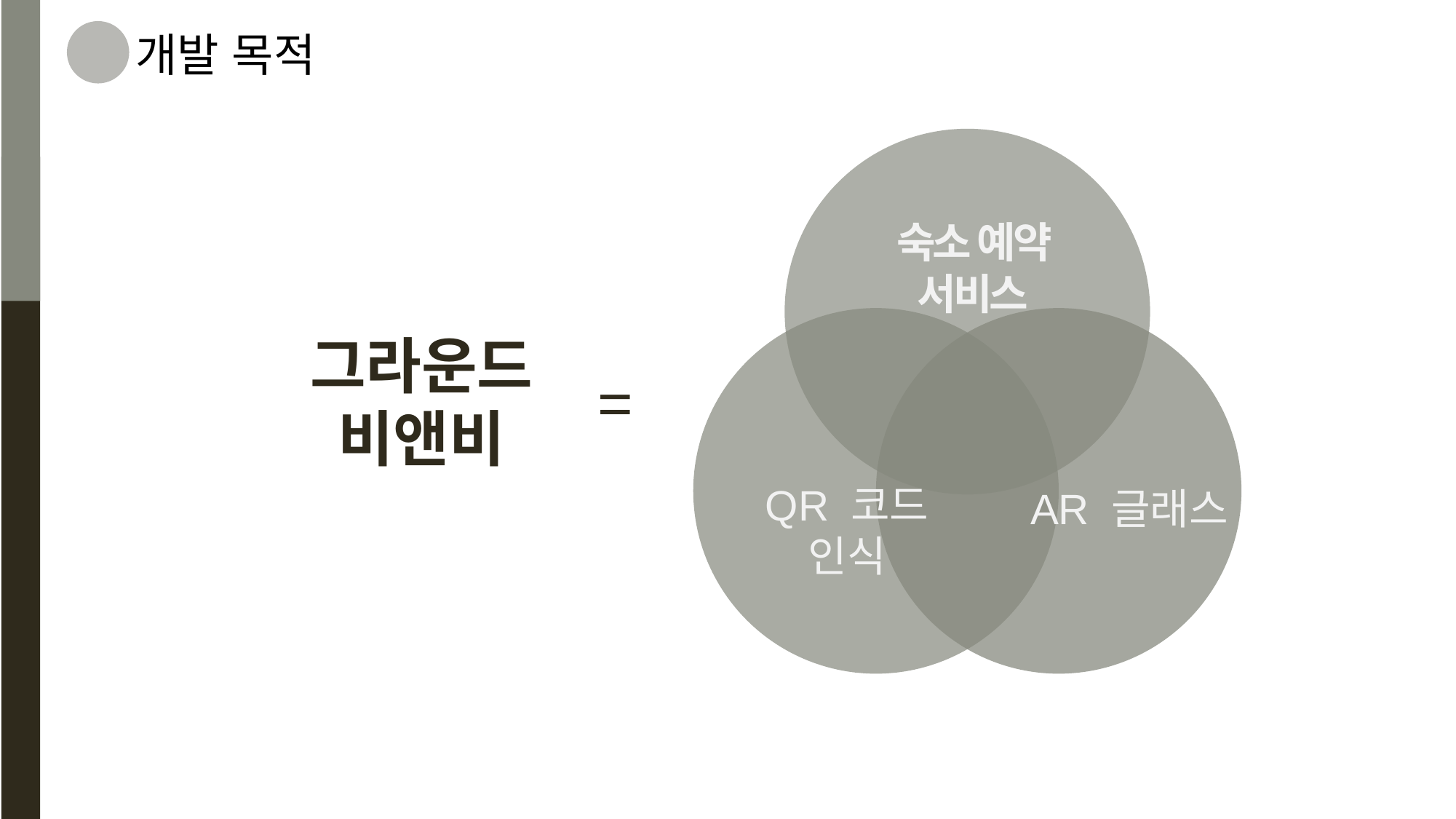

개발 목적

숙소 예약 서비스

QR 코드 인식
AR 글래스

그라운드
비앤비
=